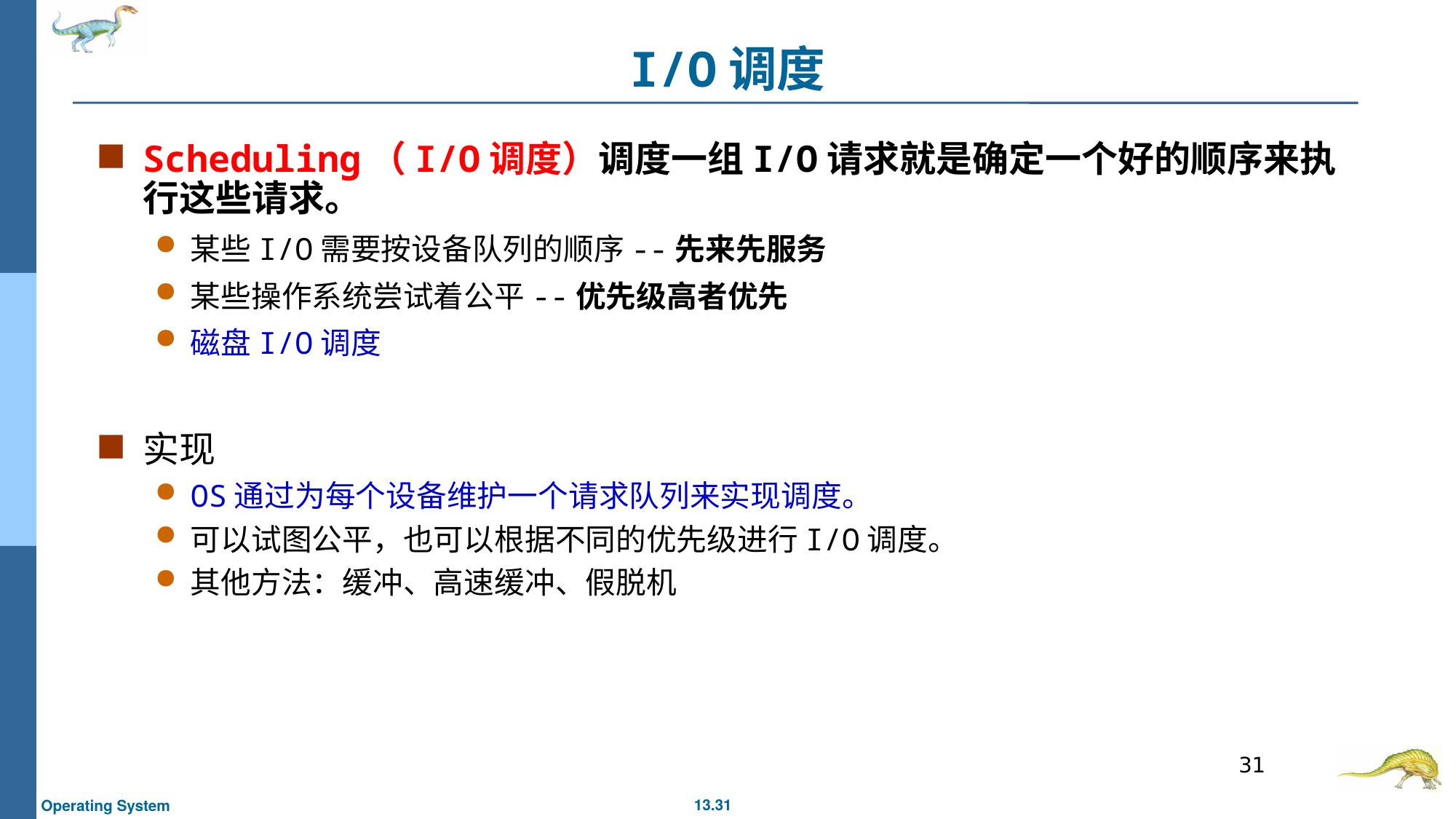

# I/O调度
Scheduling（I/O调度）调度一组I/O请求就是确定一个好的顺序来执行这些请求。
某些I/O需要按设备队列的顺序--先来先服务
某些操作系统尝试着公平--优先级高者优先
磁盘I/O调度

实现
OS通过为每个设备维护一个请求队列来实现调度。
可以试图公平，也可以根据不同的优先级进行I/O调度。
其他方法：缓冲、高速缓冲、假脱机
31